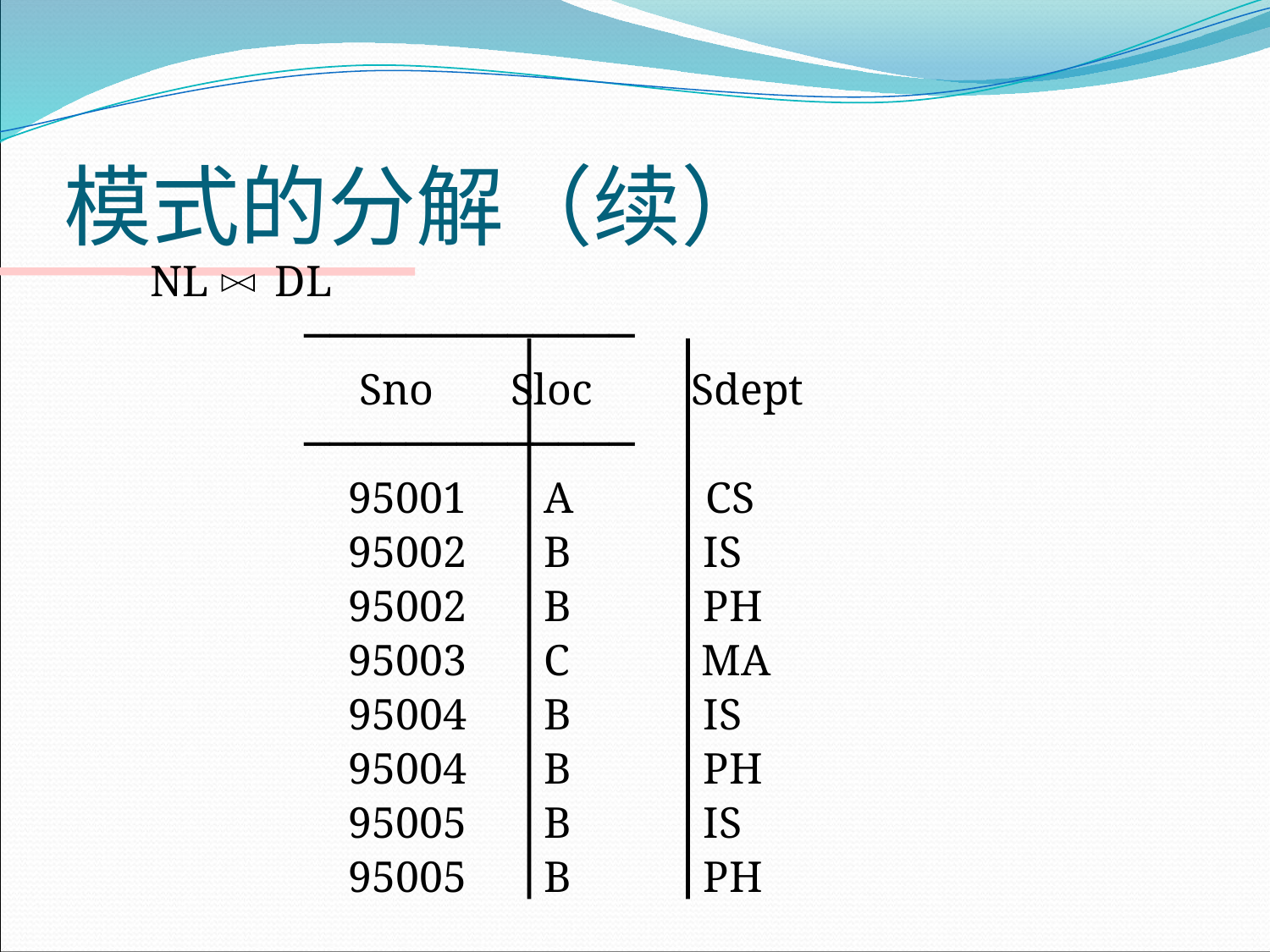

# 模式的分解（续）
NL      DL
              ─────────────
                   Sno       Sloc         Sdept
              ─────────────
                  95001       A            CS
                  95002       B            IS
                  95002       B            PH
                  95003       C            MA
                  95004       B            IS
                  95004       B            PH
                  95005       B            IS
                  95005       B            PH

634